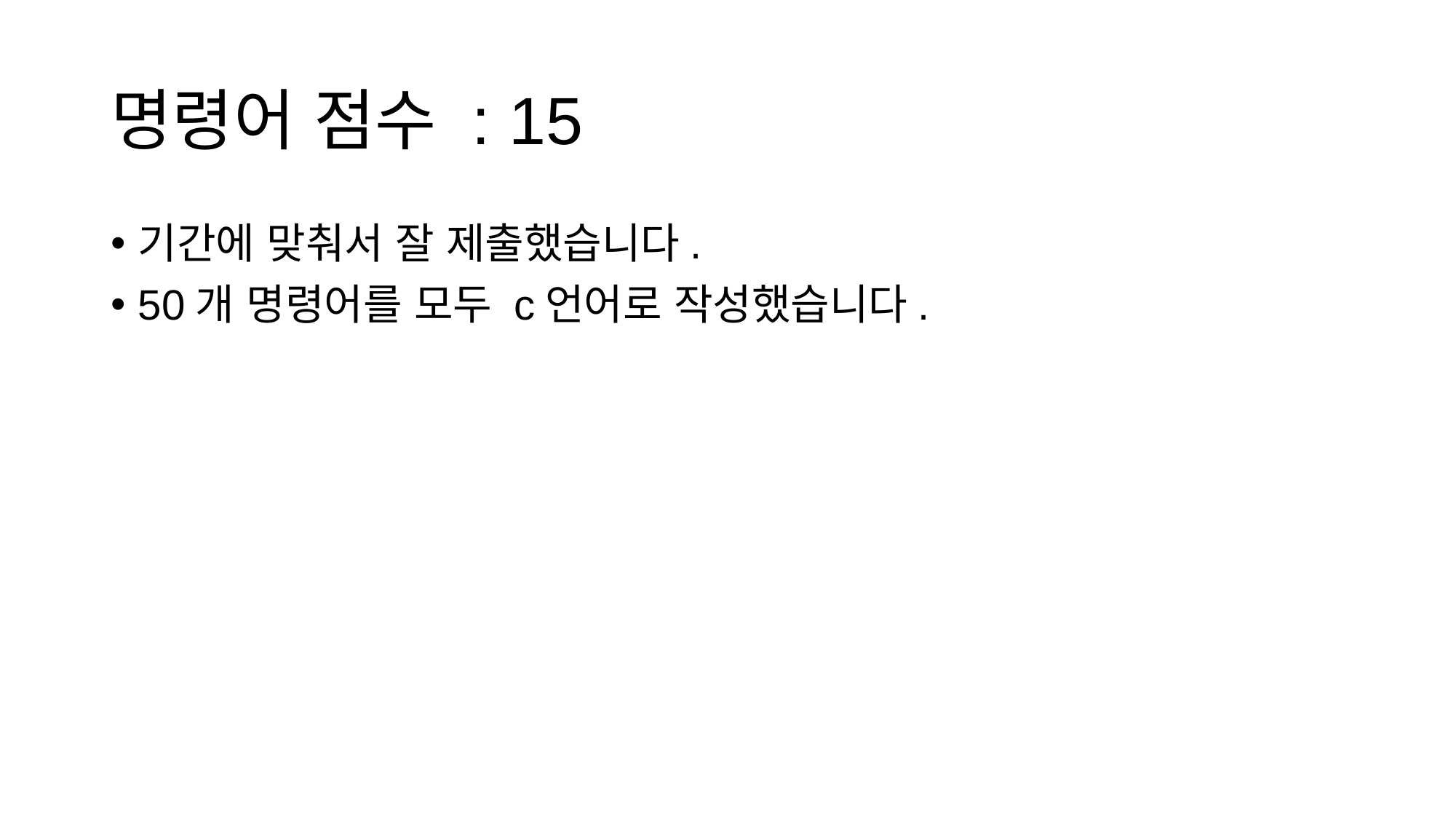

# 명령어 점수 : 15
기간에 맞춰서 잘 제출했습니다.
50개 명령어를 모두 c언어로 작성했습니다.